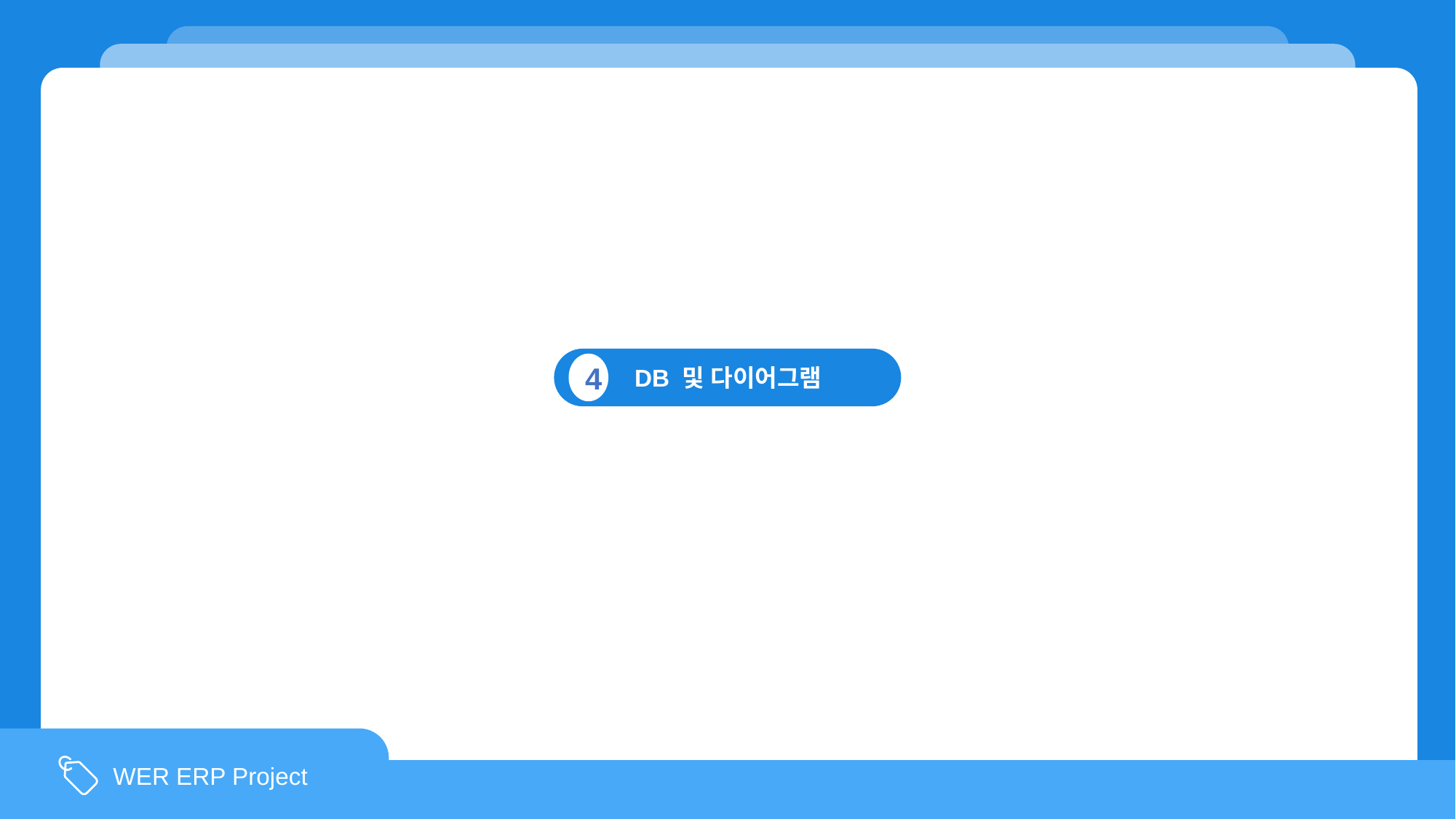

`
 DB 및 다이어그램
4

WER ERP Project